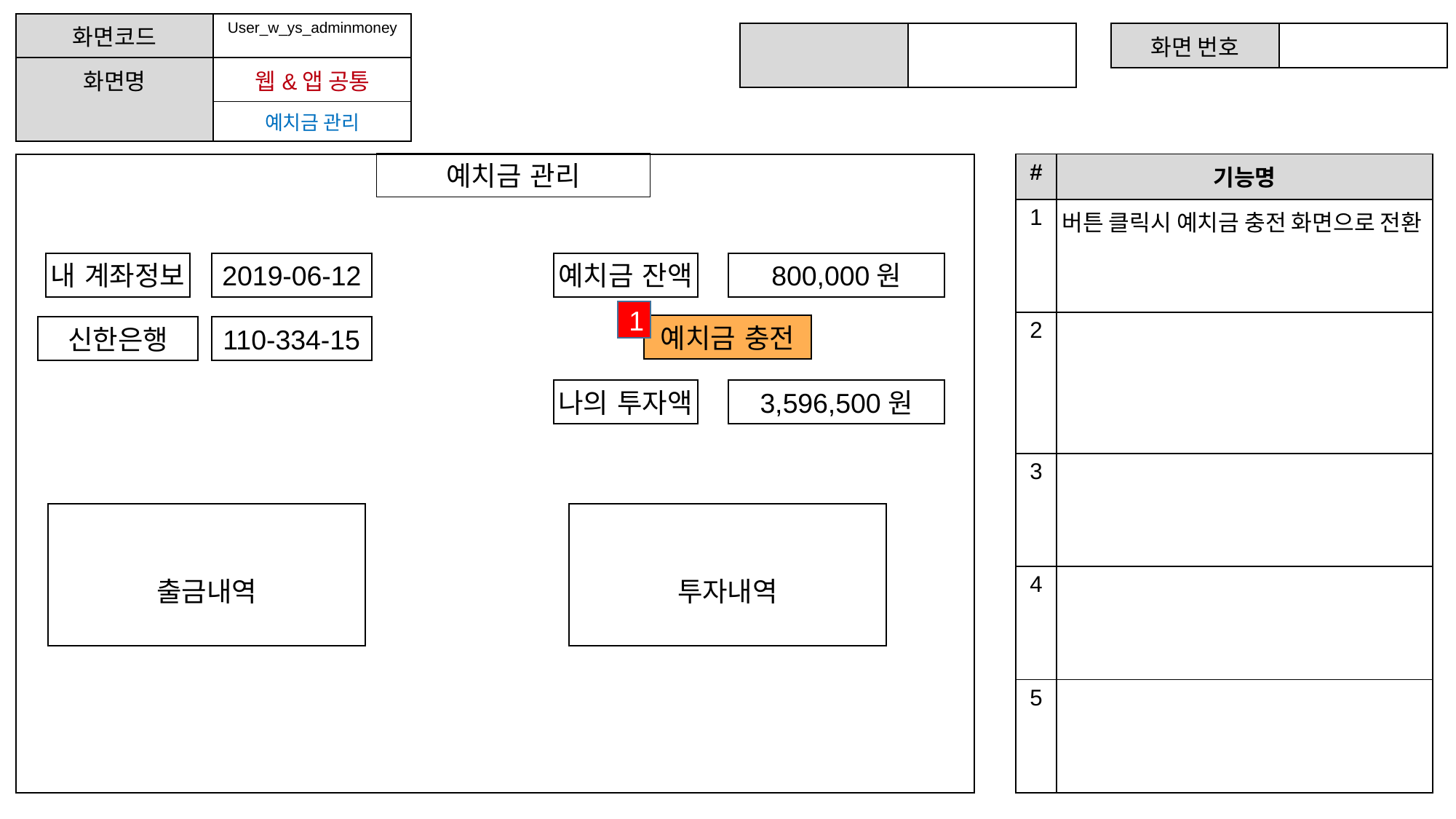

| 화면코드 | User\_w\_ys\_adminmoney |
| --- | --- |
| 화면명 | 웹&앱 공통 |
|  | 예치금 관리 |
|  |  |
| --- | --- |
| 화면 번호 |  |
| --- | --- |
예치금 관리

| # | 기능명 |
| --- | --- |
| 1 | 버튼 클릭시 예치금 충전 화면으로 전환 |
| 2 |  |
| 3 |  |
| 4 |  |
| 5 |  |
내 계좌정보
2019-06-12
예치금 잔액
800,000원
1

예치금 충전
신한은행
110-334-15
나의 투자액
3,596,500원

출금내역

투자내역